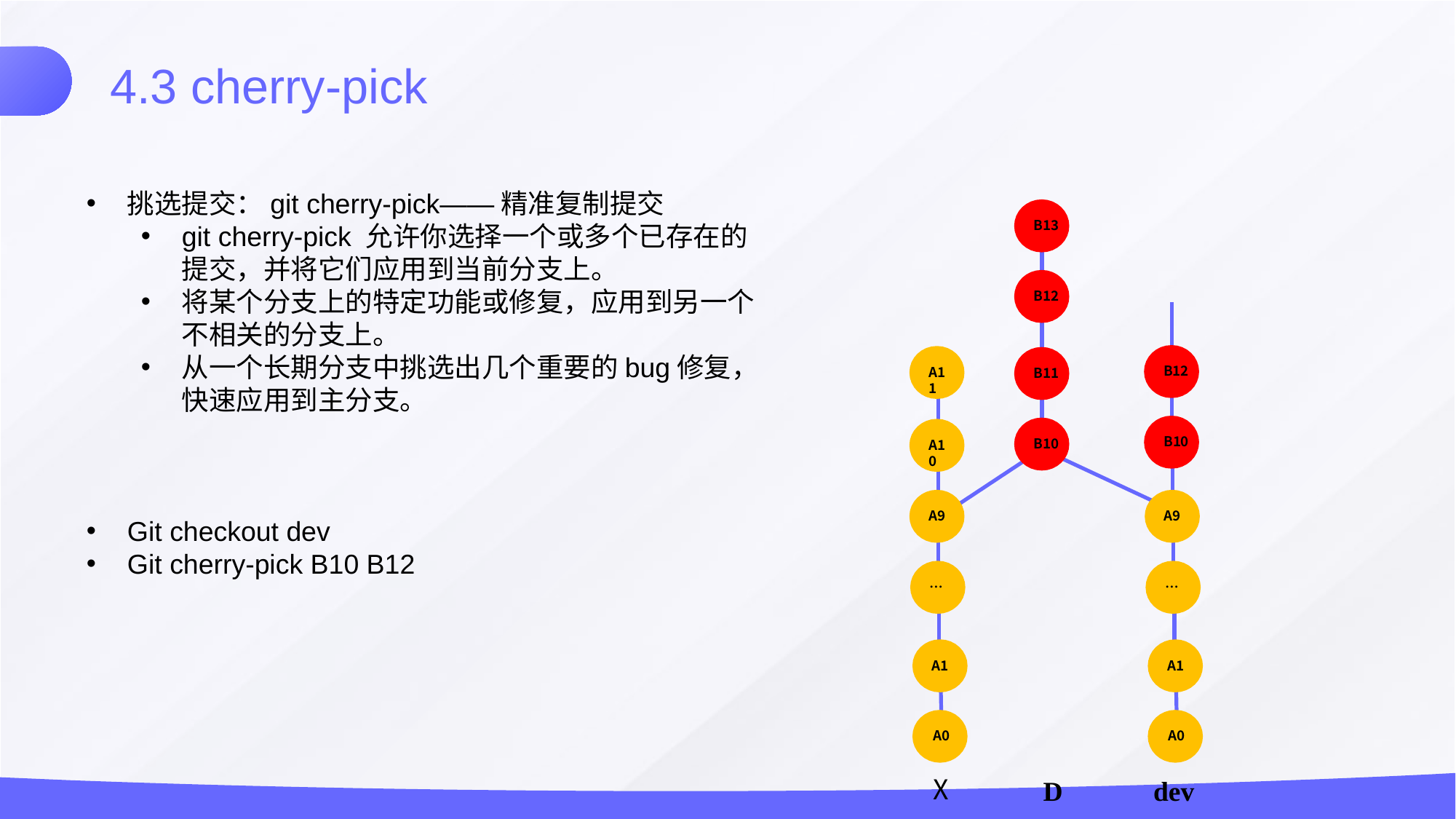

4.3 cherry-pick
挑选提交：git cherry-pick——精准复制提交
git cherry-pick 允许你选择一个或多个已存在的提交，并将它们应用到当前分支上。
将某个分支上的特定功能或修复，应用到另一个不相关的分支上。
从一个长期分支中挑选出几个重要的bug修复，快速应用到主分支。

Git checkout dev
Git cherry-pick B10 B12

B13

B12

B12
A11
B11

B10
B10
A10

A9
A9

…
…

A1
A1

A0
A0
X
D
dev